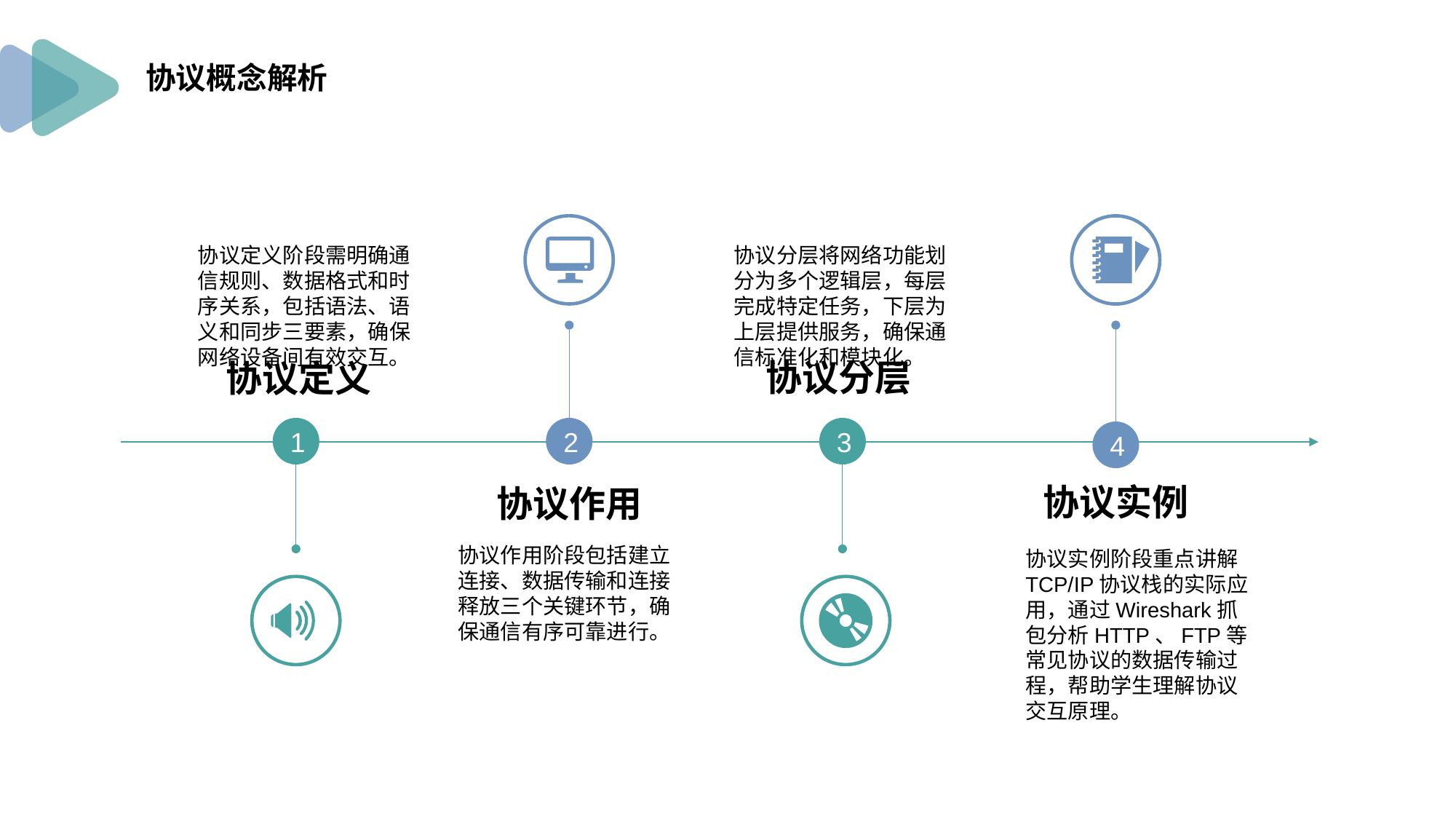

协议概念解析

协议定义阶段需明确通信规则、数据格式和时序关系，包括语法、语义和同步三要素，确保网络设备间有效交互。

协议分层将网络功能划分为多个逻辑层，每层完成特定任务，下层为上层提供服务，确保通信标准化和模块化。

协议分层
协议定义
2
3
1
4
协议实例
协议作用
协议作用阶段包括建立连接、数据传输和连接释放三个关键环节，确保通信有序可靠进行。
协议实例阶段重点讲解TCP/IP协议栈的实际应用，通过Wireshark抓包分析HTTP、FTP等常见协议的数据传输过程，帮助学生理解协议交互原理。